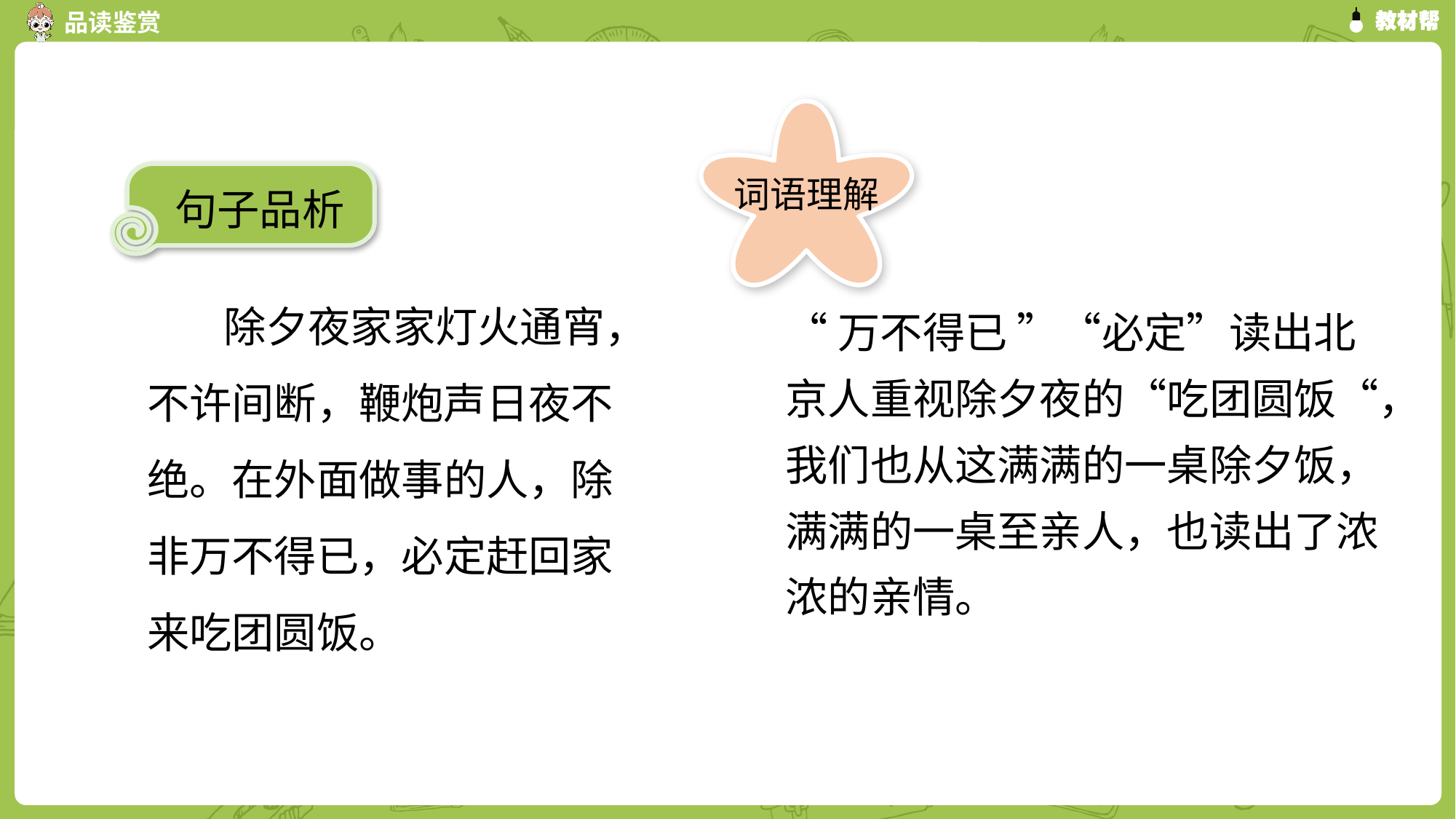

词语理解
句子品析

       除夕夜家家灯火通宵，不许间断，鞭炮声日夜不绝。在外面做事的人，除非万不得已，必定赶回家来吃团圆饭。
“万不得已 ”“必定”读出北京人重视除夕夜的“吃团圆饭“，我们也从这满满的一桌除夕饭，满满的一桌至亲人，也读出了浓浓的亲情。